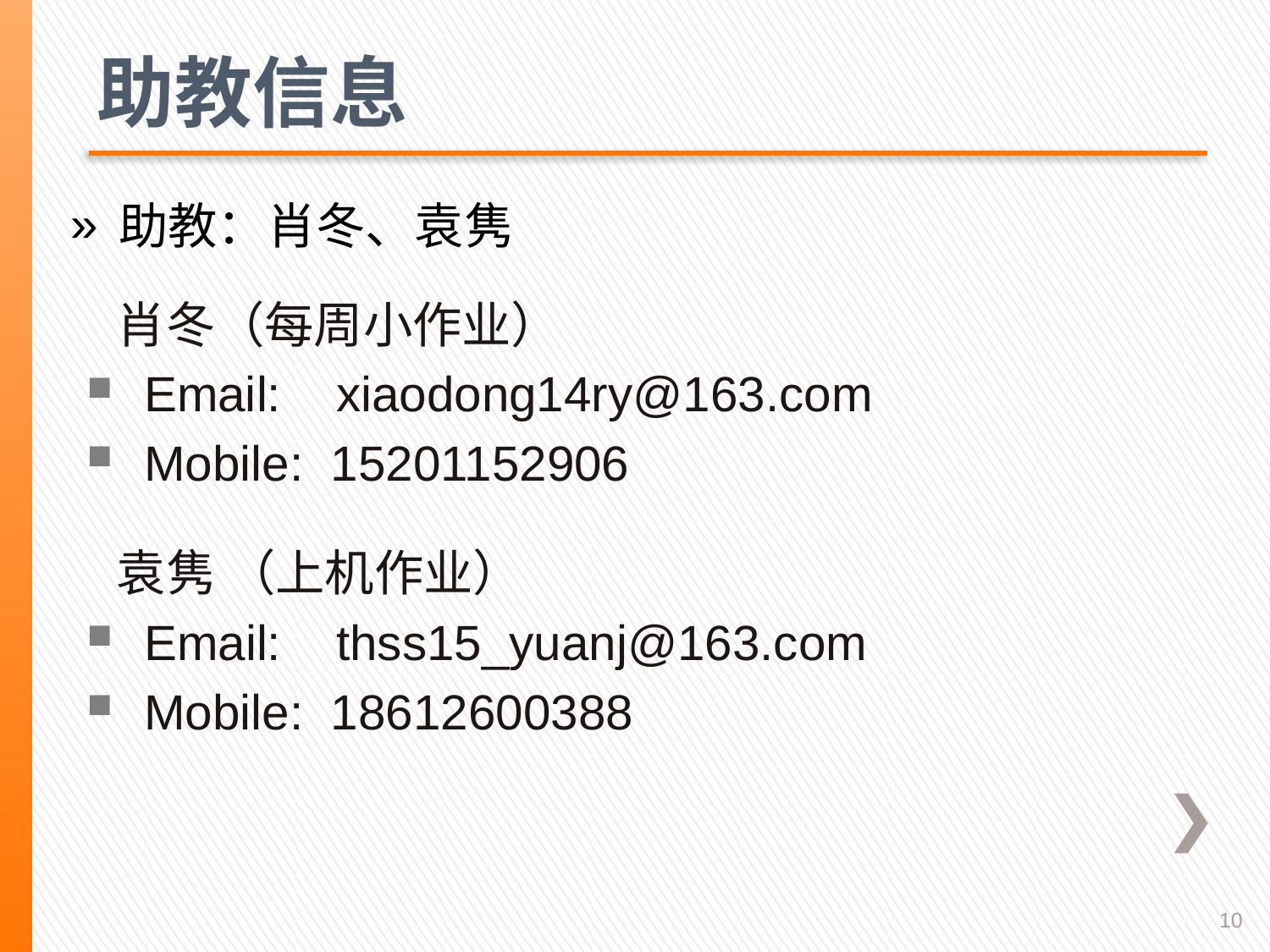

# 助教信息
助教：肖冬、袁隽
肖冬（每周小作业）
  Email:    xiaodong14ry@163.com
  Mobile:  15201152906
袁隽 （上机作业）
  Email:    thss15_yuanj@163.com
  Mobile:  18612600388
10